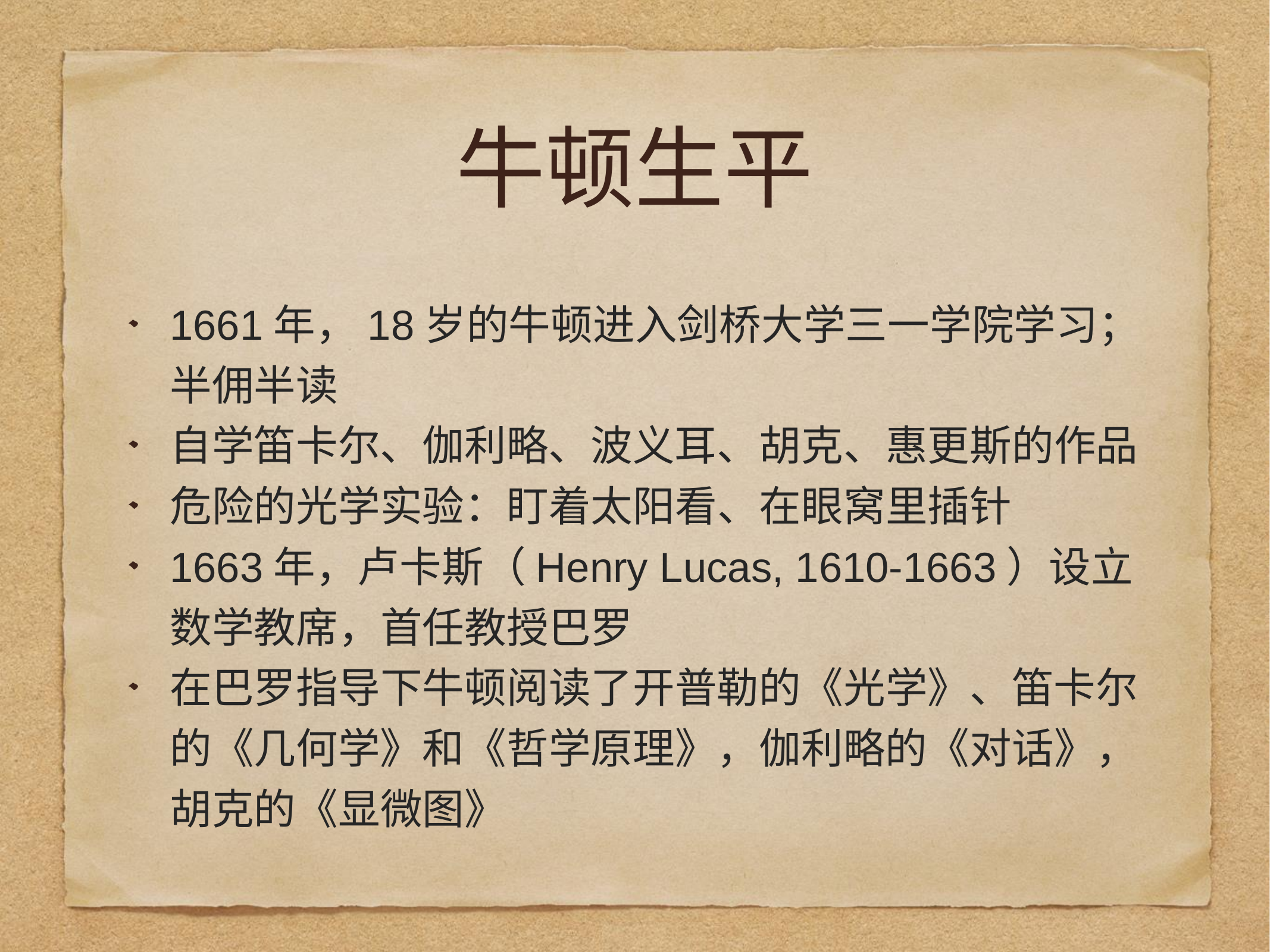

# 牛顿生平
1661年，18岁的牛顿进入剑桥大学三一学院学习；半佣半读
自学笛卡尔、伽利略、波义耳、胡克、惠更斯的作品
危险的光学实验：盯着太阳看、在眼窝里插针
1663年，卢卡斯（Henry Lucas, 1610-1663）设立数学教席，首任教授巴罗
在巴罗指导下牛顿阅读了开普勒的《光学》、笛卡尔的《几何学》和《哲学原理》，伽利略的《对话》，胡克的《显微图》